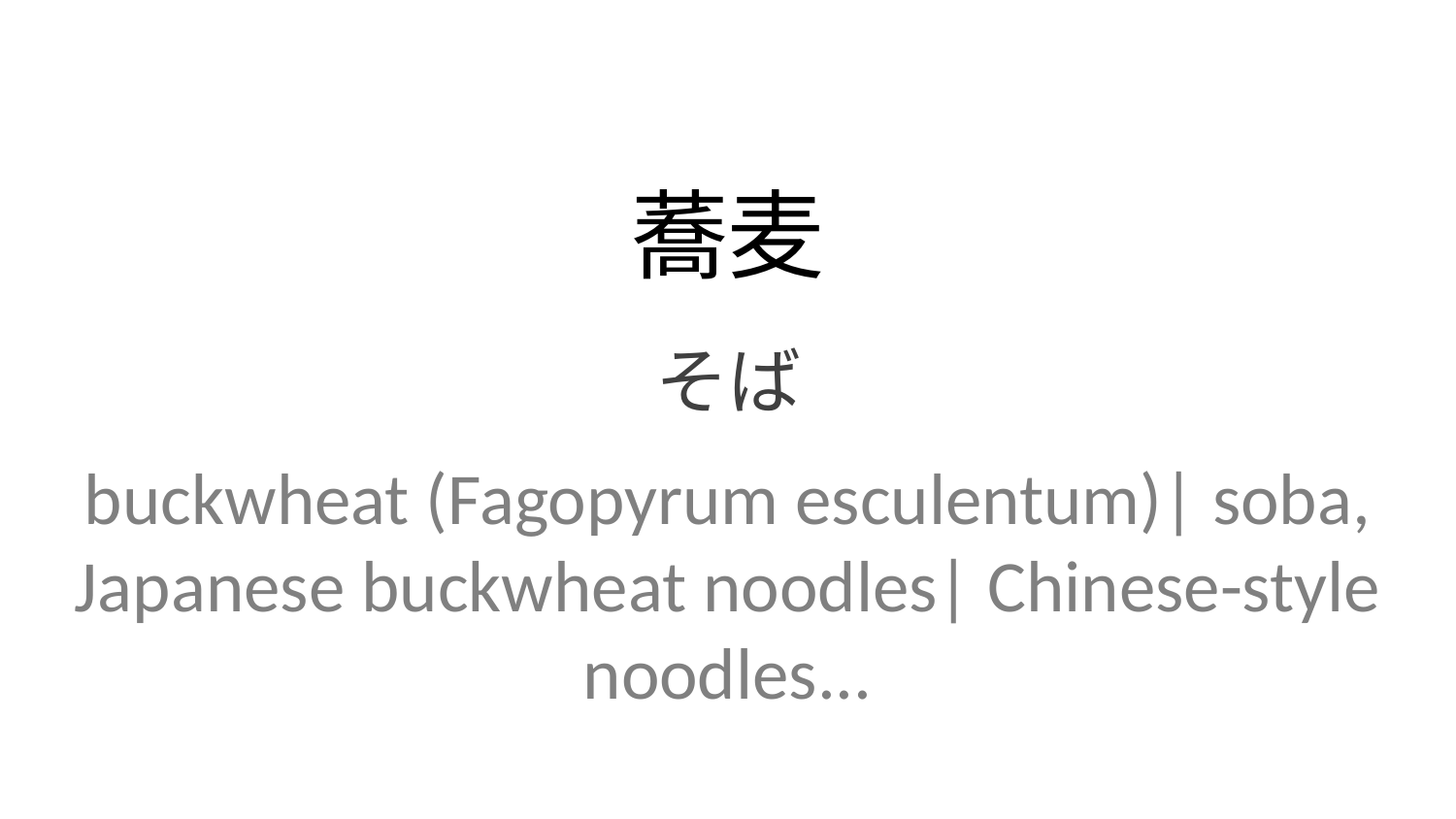

蕎麦

そば
buckwheat (Fagopyrum esculentum)| soba, Japanese buckwheat noodles| Chinese-style noodles...